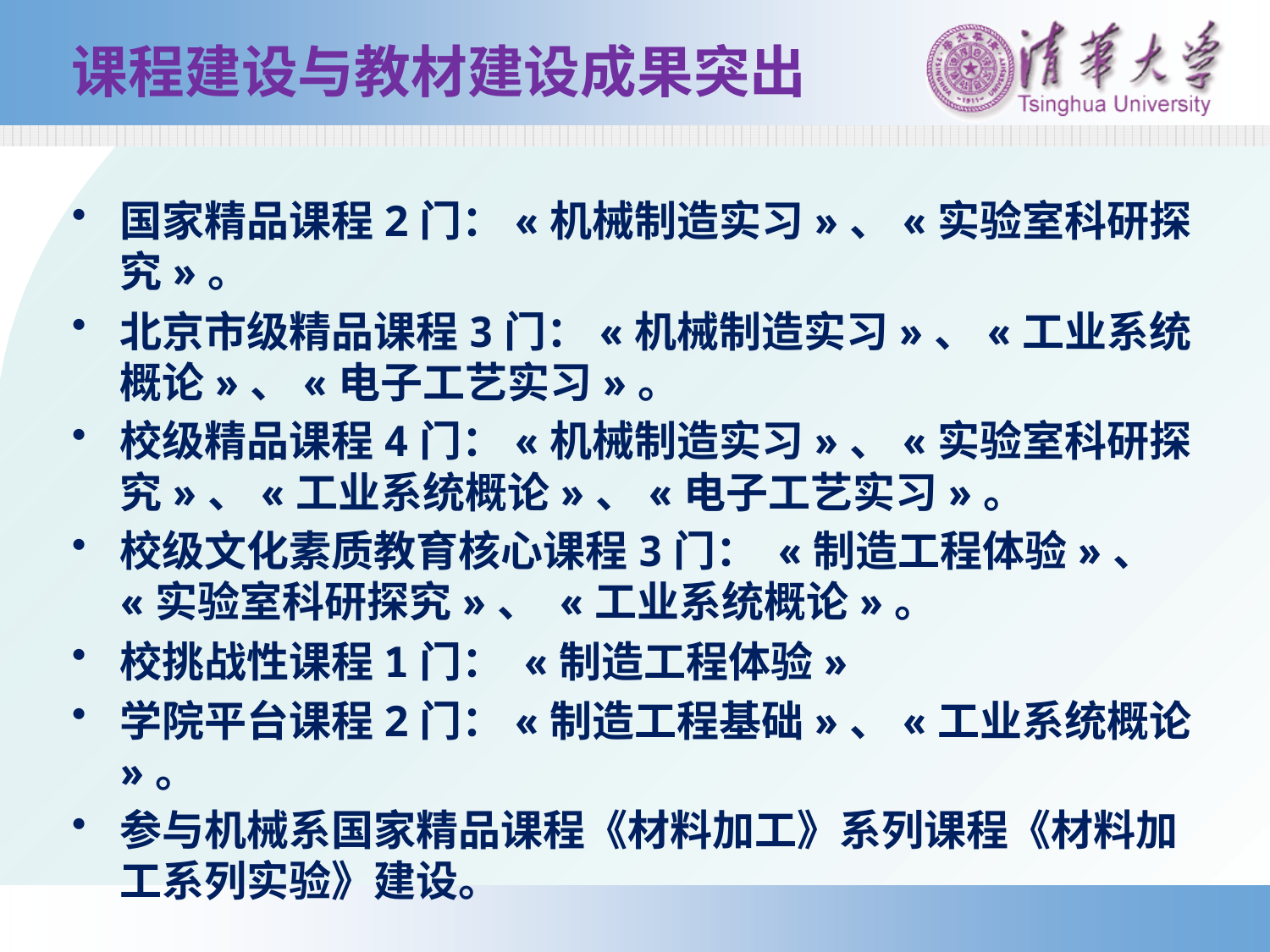

# 课程建设与教材建设成果突出
国家精品课程2门：«机械制造实习»、«实验室科研探究»。
北京市级精品课程3门：«机械制造实习»、«工业系统概论»、«电子工艺实习»。
校级精品课程4门：«机械制造实习»、«实验室科研探究»、«工业系统概论»、«电子工艺实习»。
校级文化素质教育核心课程3门： «制造工程体验»、 «实验室科研探究»、 «工业系统概论»。
校挑战性课程1门： «制造工程体验»
学院平台课程2门：«制造工程基础»、«工业系统概论»。
参与机械系国家精品课程《材料加工》系列课程《材料加工系列实验》建设。